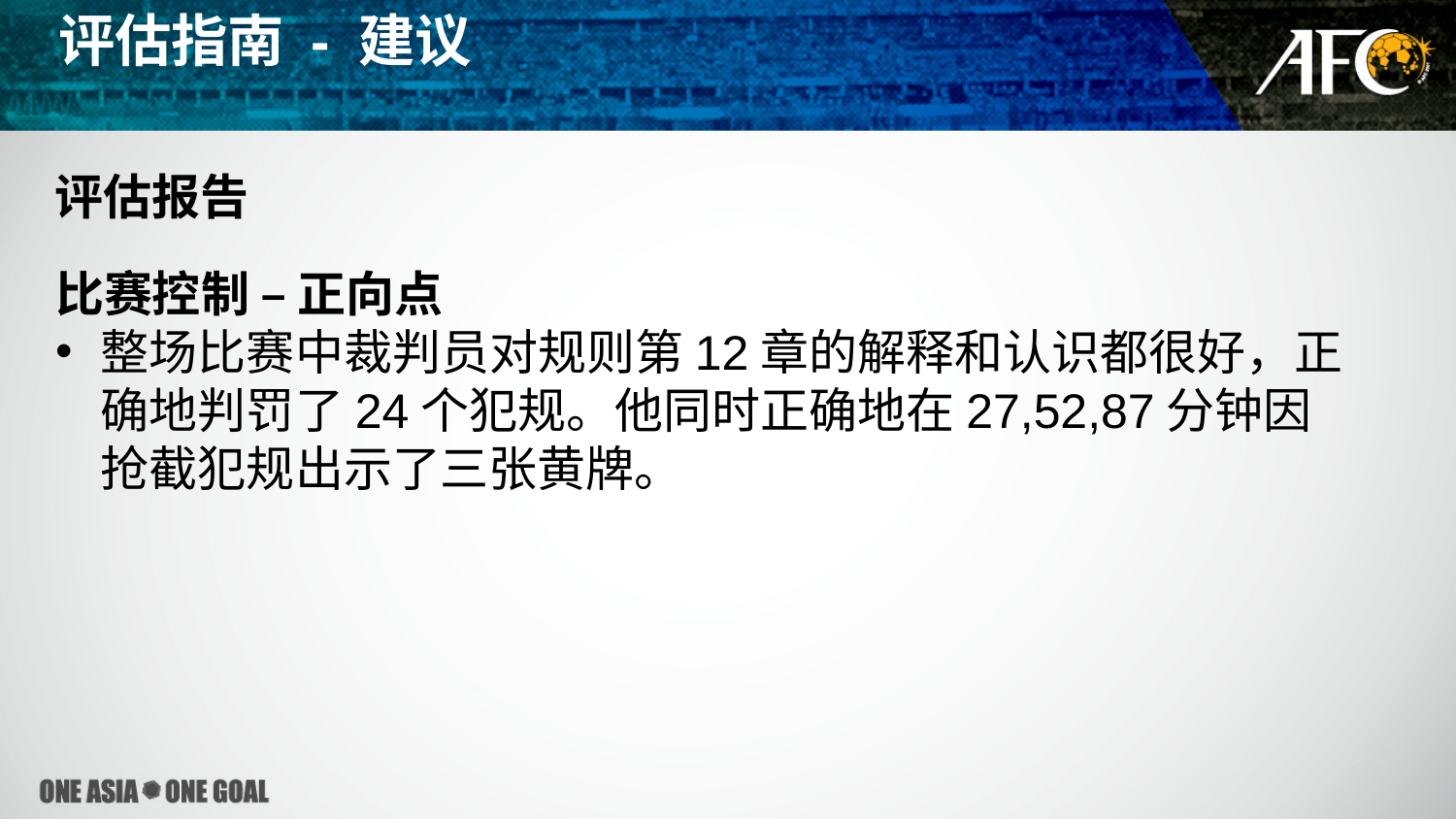

评估指南 - 建议
评估报告

比赛控制 – 正向点
整场比赛中裁判员对规则第12章的解释和认识都很好，正确地判罚了24个犯规。他同时正确地在27,52,87分钟因抢截犯规出示了三张黄牌。